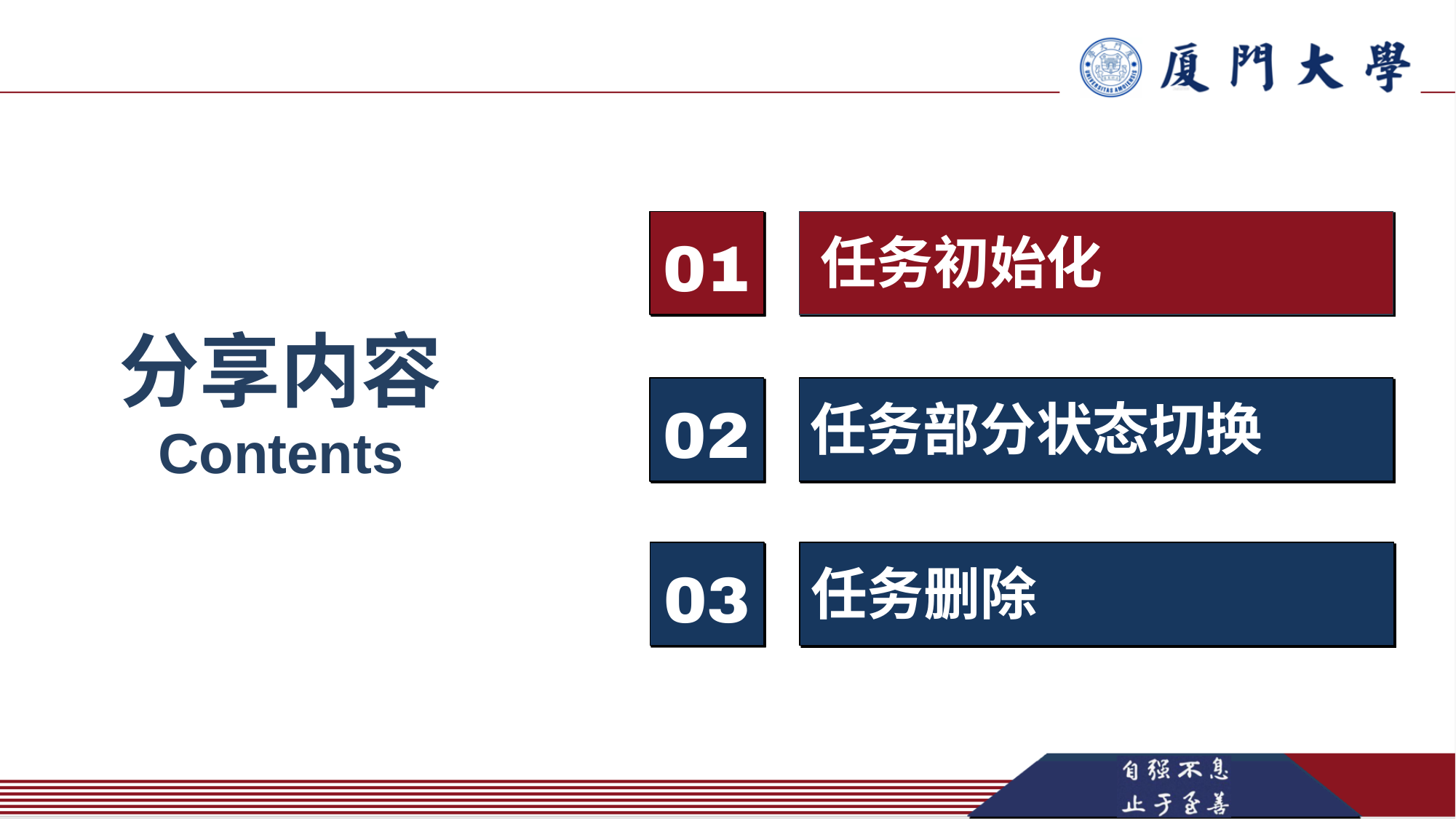

任务初始化
01
分享内容
Contents

任务部分状态切换
02

任务删除
03